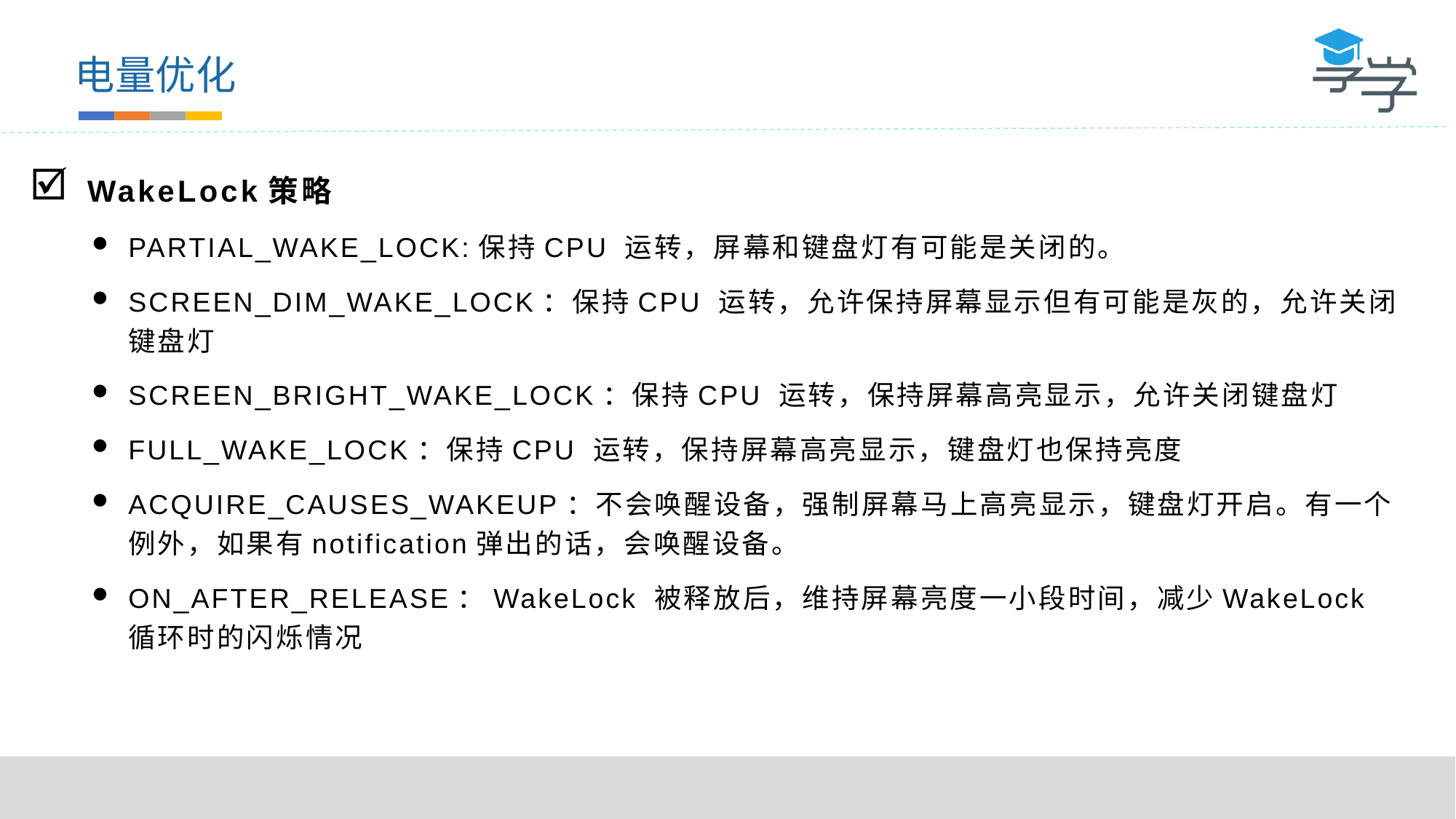

电量优化

WakeLock策略
PARTIAL_WAKE_LOCK:保持CPU 运转，屏幕和键盘灯有可能是关闭的。
SCREEN_DIM_WAKE_LOCK：保持CPU 运转，允许保持屏幕显示但有可能是灰的，允许关闭键盘灯
SCREEN_BRIGHT_WAKE_LOCK：保持CPU 运转，保持屏幕高亮显示，允许关闭键盘灯
FULL_WAKE_LOCK：保持CPU 运转，保持屏幕高亮显示，键盘灯也保持亮度
ACQUIRE_CAUSES_WAKEUP：不会唤醒设备，强制屏幕马上高亮显示，键盘灯开启。有一个例外，如果有notification弹出的话，会唤醒设备。
ON_AFTER_RELEASE：WakeLock 被释放后，维持屏幕亮度一小段时间，减少WakeLock 循环时的闪烁情况